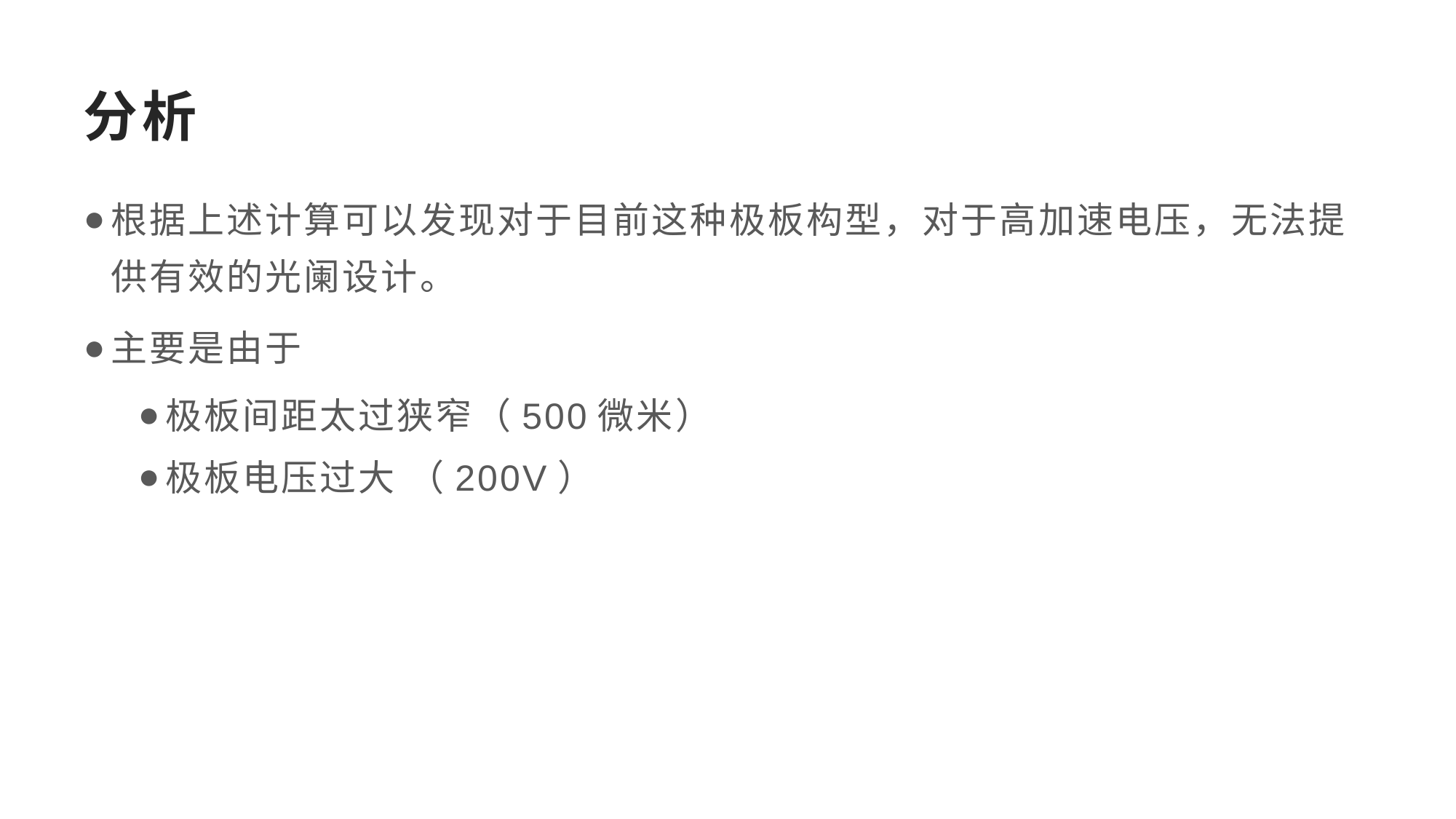

# 分析
根据上述计算可以发现对于目前这种极板构型，对于高加速电压，无法提供有效的光阑设计。
主要是由于
极板间距太过狭窄（500微米）
极板电压过大 （200V）